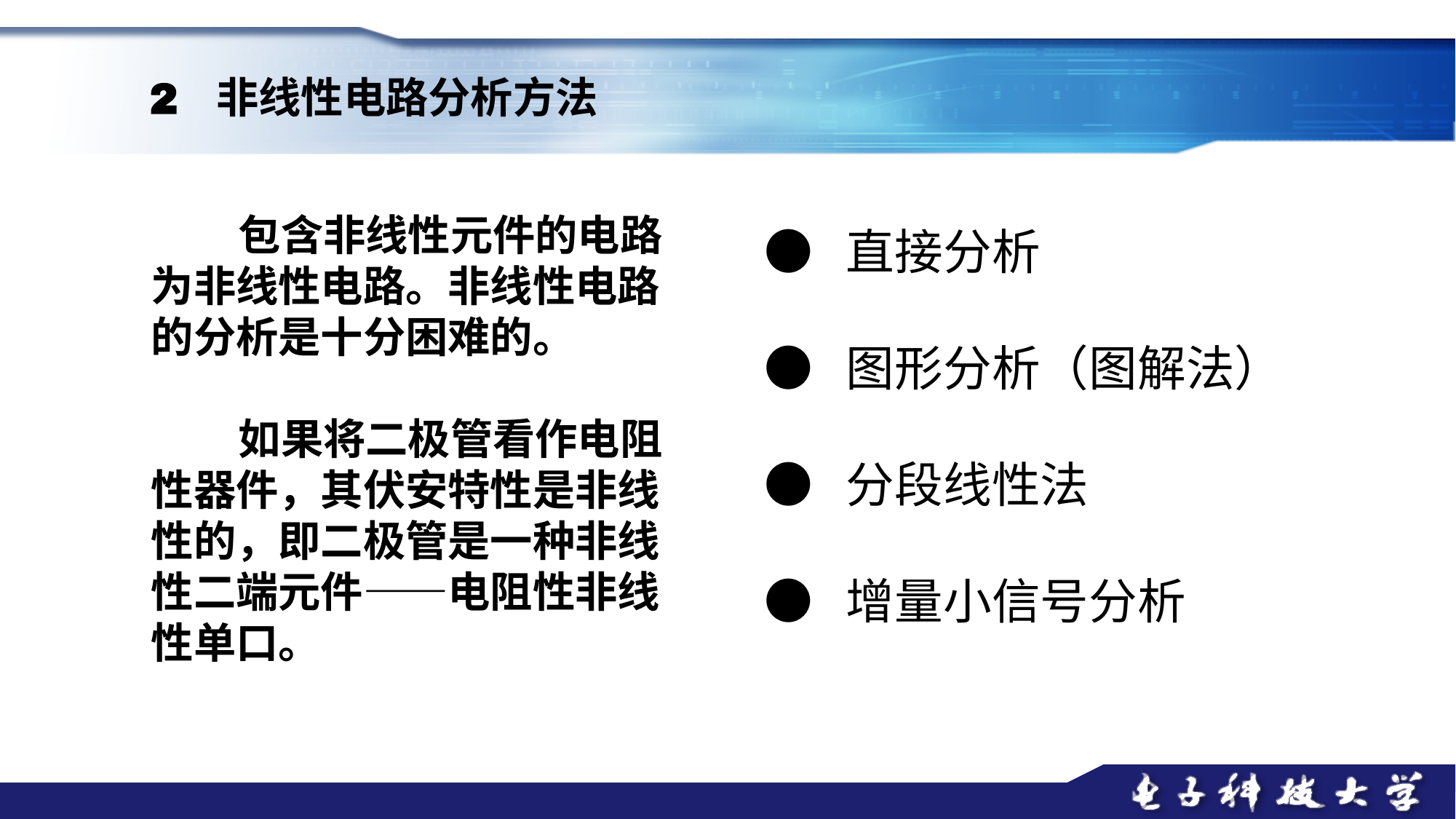

2  非线性电路分析方法
        包含非线性元件的电路为非线性电路。非线性电路的分析是十分困难的。

        如果将二极管看作电阻性器件，其伏安特性是非线性的，即二极管是一种非线性二端元件——电阻性非线性单口。
●  直接分析

●  图形分析（图解法）

●  分段线性法

●  增量小信号分析